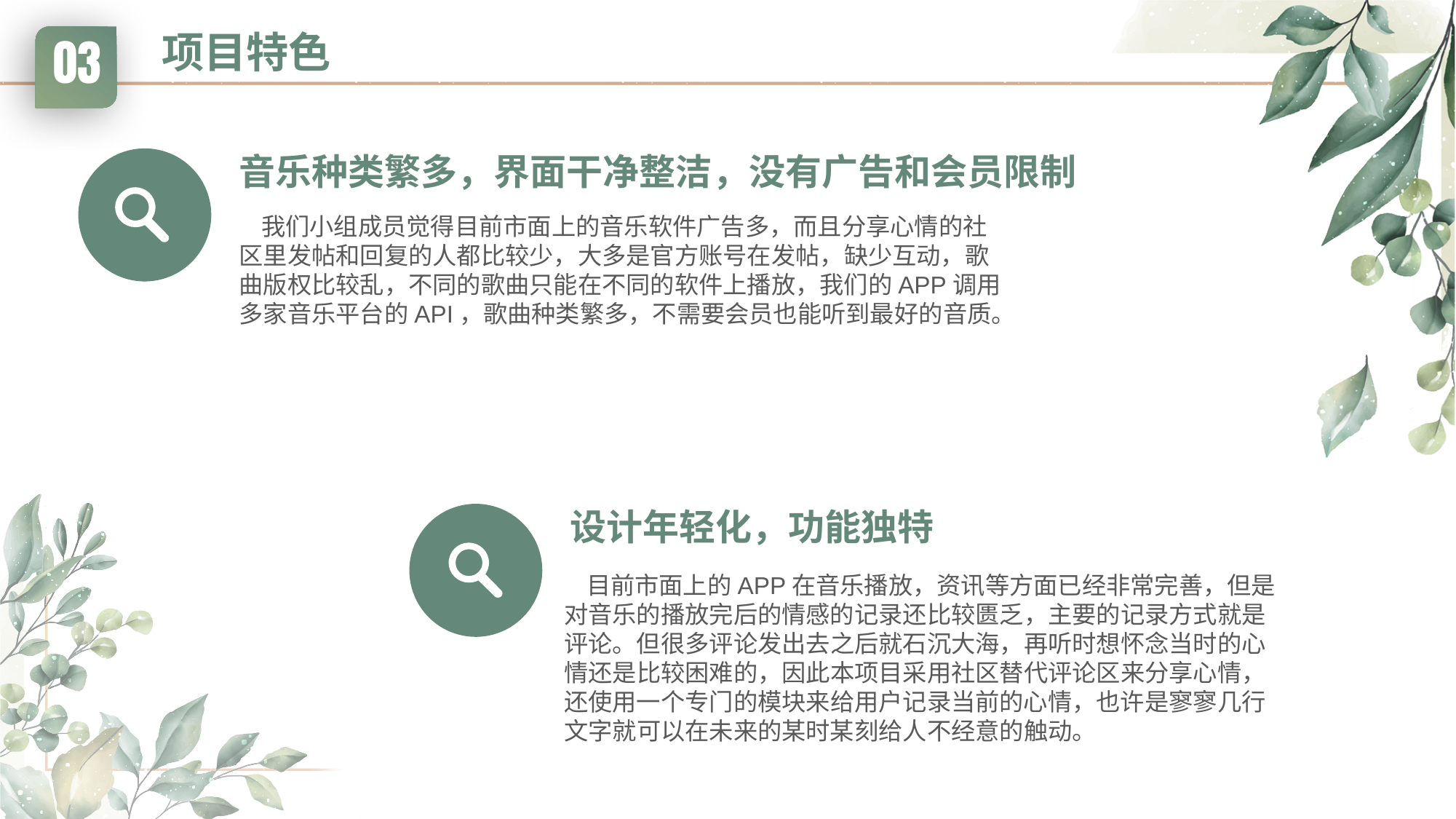

# 项目特色
03

音乐种类繁多，界面干净整洁，没有广告和会员限制
   我们小组成员觉得目前市面上的音乐软件广告多，而且分享心情的社区里发帖和回复的人都比较少，大多是官方账号在发帖，缺少互动，歌曲版权比较乱，不同的歌曲只能在不同的软件上播放，我们的APP调用多家音乐平台的API，歌曲种类繁多，不需要会员也能听到最好的音质。

设计年轻化，功能独特
   目前市面上的APP在音乐播放，资讯等方面已经非常完善，但是对音乐的播放完后的情感的记录还比较匮乏，主要的记录方式就是评论。但很多评论发出去之后就石沉大海，再听时想怀念当时的心情还是比较困难的，因此本项目采用社区替代评论区来分享心情，还使用一个专门的模块来给用户记录当前的心情，也许是寥寥几行文字就可以在未来的某时某刻给人不经意的触动。